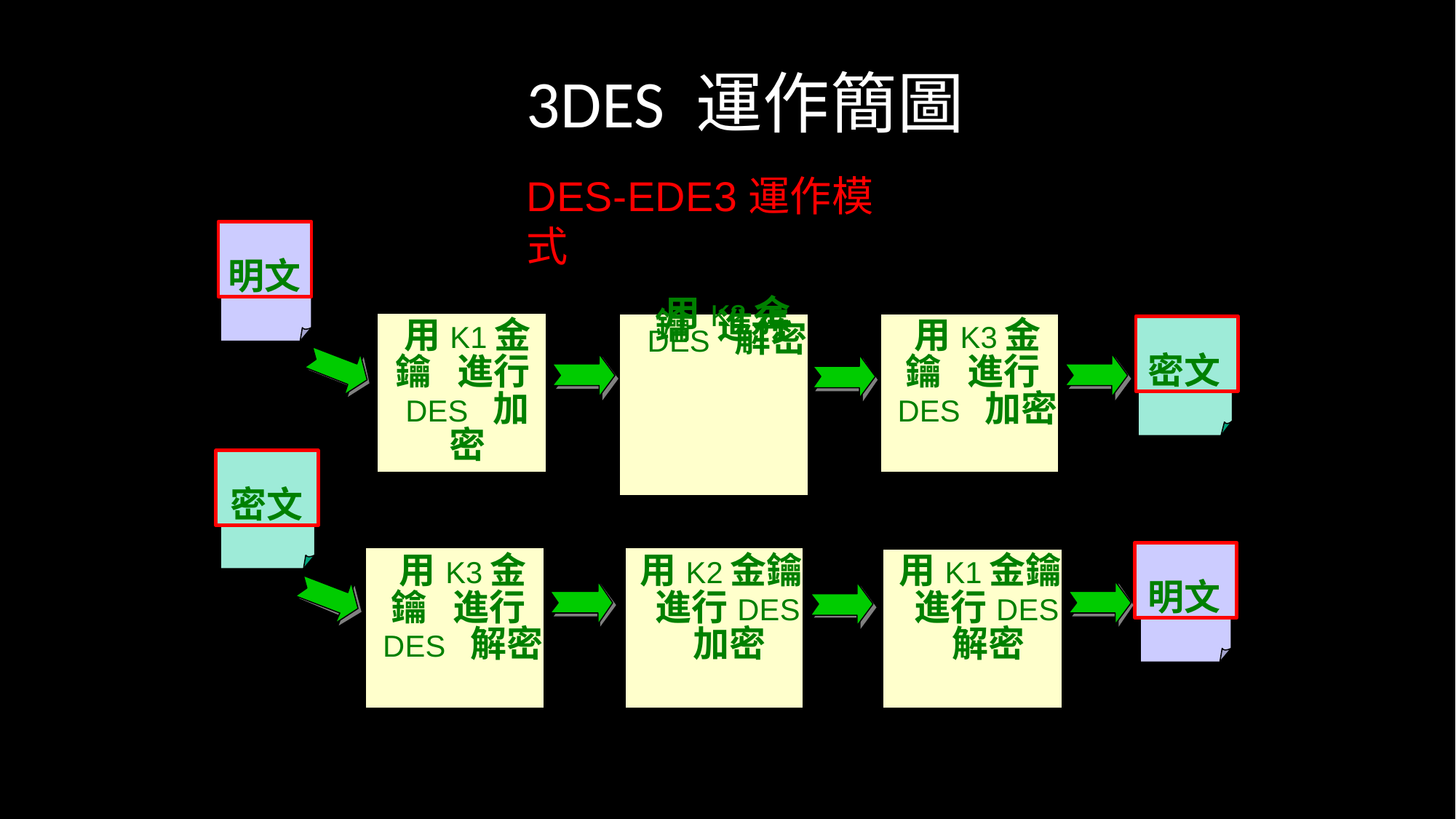

3DES 運作簡圖
DES-EDE3運作模式
明文

用K1金鑰  進行DES  加密
用K2金鑰  進行DES  解密
用K3金鑰  進行DES  加密
密文

密文

明文

用K3金鑰  進行DES  解密
用K2金鑰  進行DES  加密
用K1金鑰  進行DES  解密